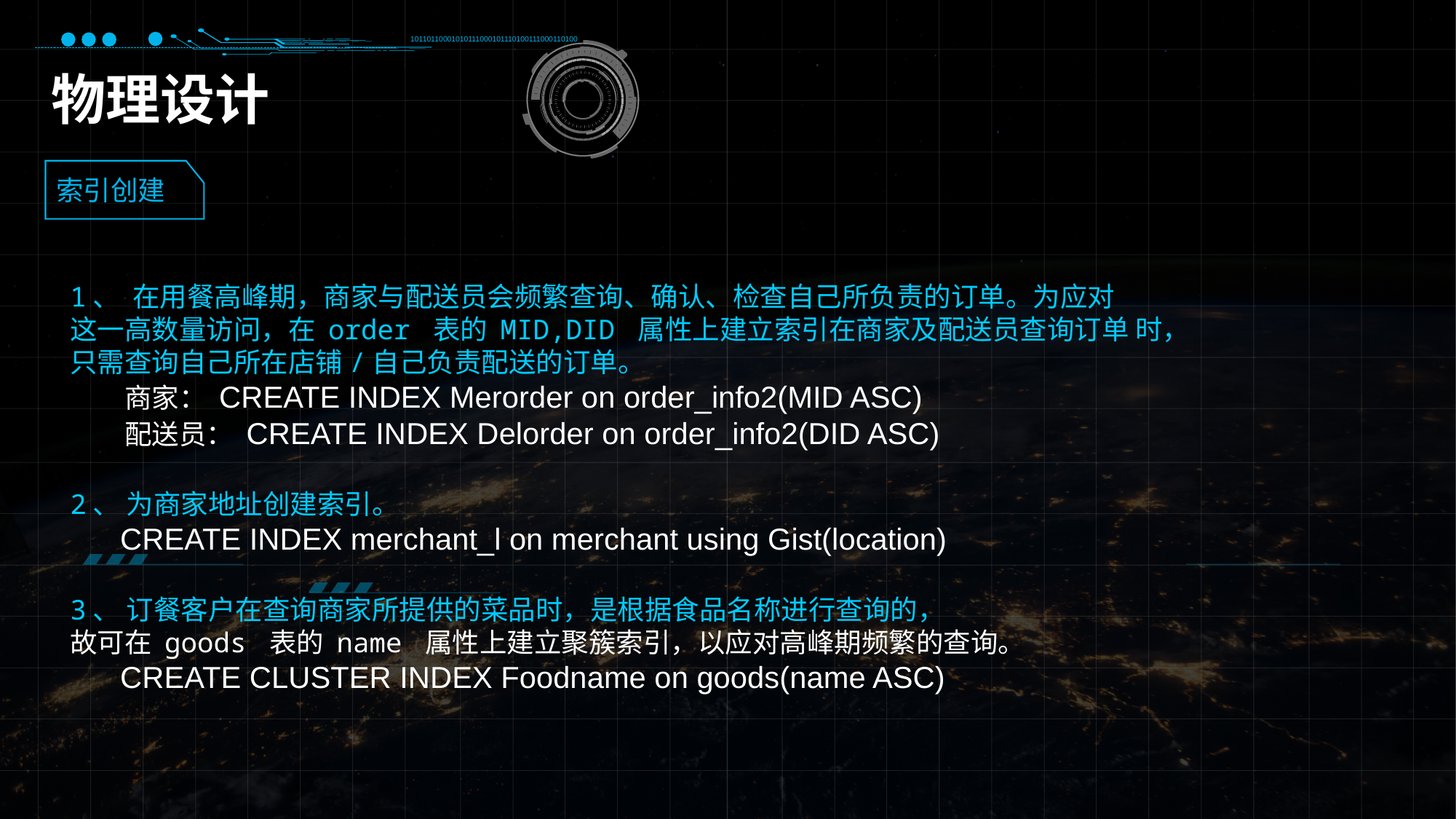

10110110001010111000101110100111000110100

物理设计
索引创建
1、  在用餐高峰期，商家与配送员会频繁查询、确认、检查自己所负责的订单。为应对
这一高数量访问，在 order 表的 MID,DID 属性上建立索引在商家及配送员查询订单 时，
只需查询自己所在店铺/自己负责配送的订单。
商家： CREATE INDEX Merorder on order_info2(MID ASC)
配送员： CREATE INDEX Delorder on order_info2(DID ASC)

2、 为商家地址创建索引。
      CREATE INDEX merchant_l on merchant using Gist(location)

3、 订餐客户在查询商家所提供的菜品时，是根据食品名称进行查询的，
故可在 goods 表的 name 属性上建立聚簇索引，以应对高峰期频繁的查询。
      CREATE CLUSTER INDEX Foodname on goods(name ASC)